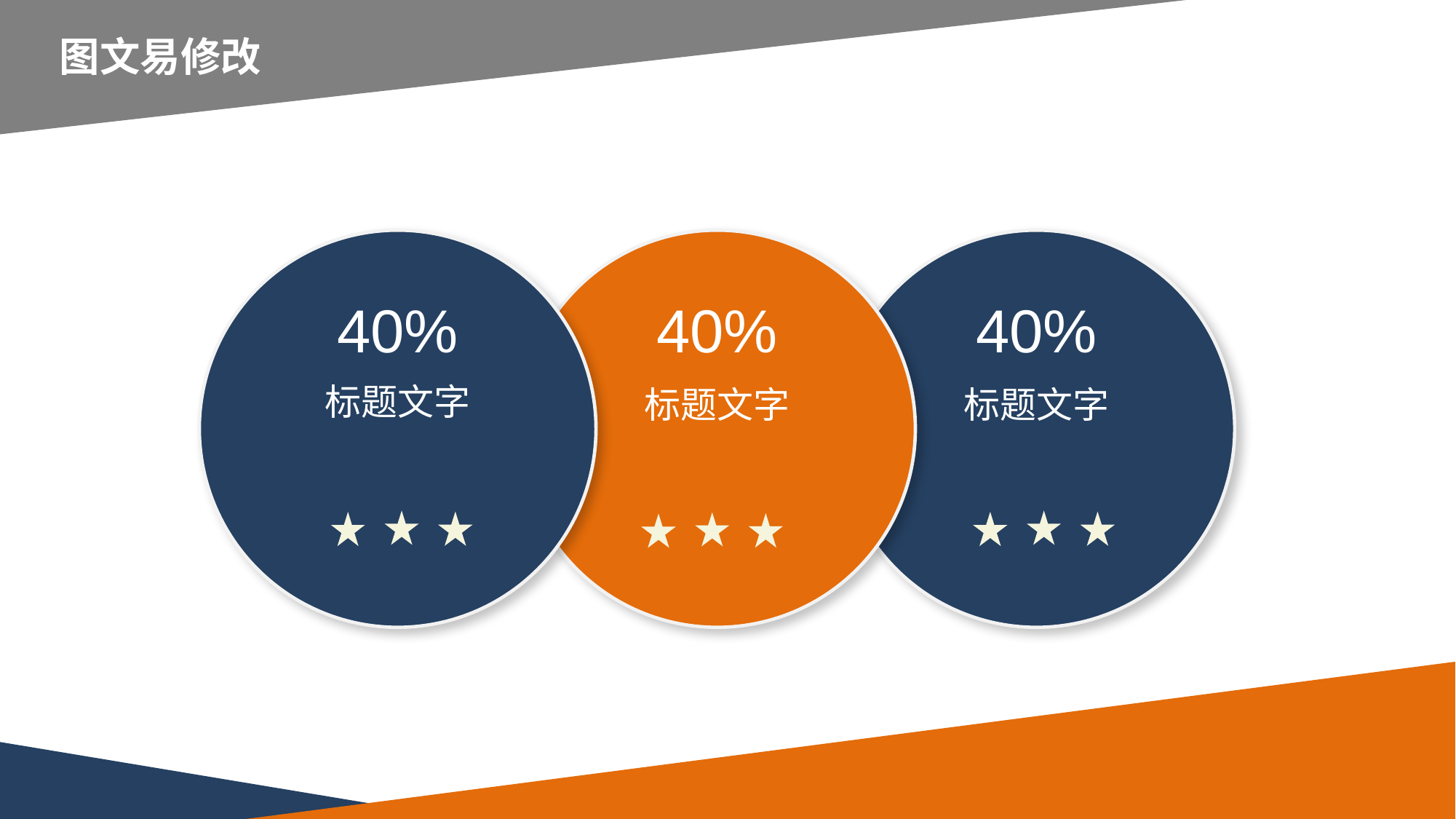

延时符
图文易修改

40%
标题文字

40%
标题文字

40%
标题文字